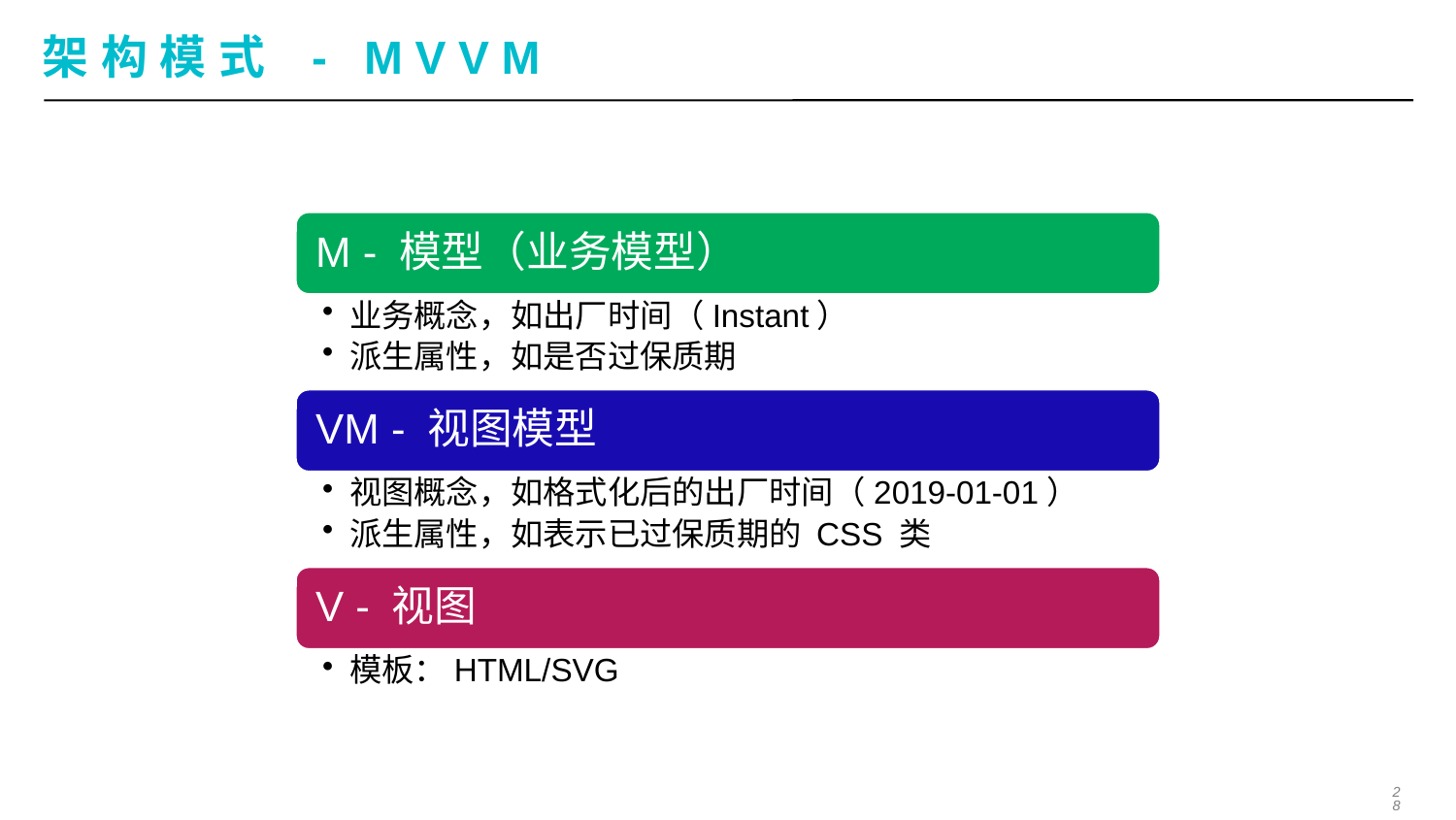

# 架构模式 - MVVM
M - 模型（业务模型）
业务概念，如出厂时间（Instant）
派生属性，如是否过保质期
VM - 视图模型
视图概念，如格式化后的出厂时间（2019-01-01）
派生属性，如表示已过保质期的 CSS 类
V - 视图
模板：HTML/SVG
28